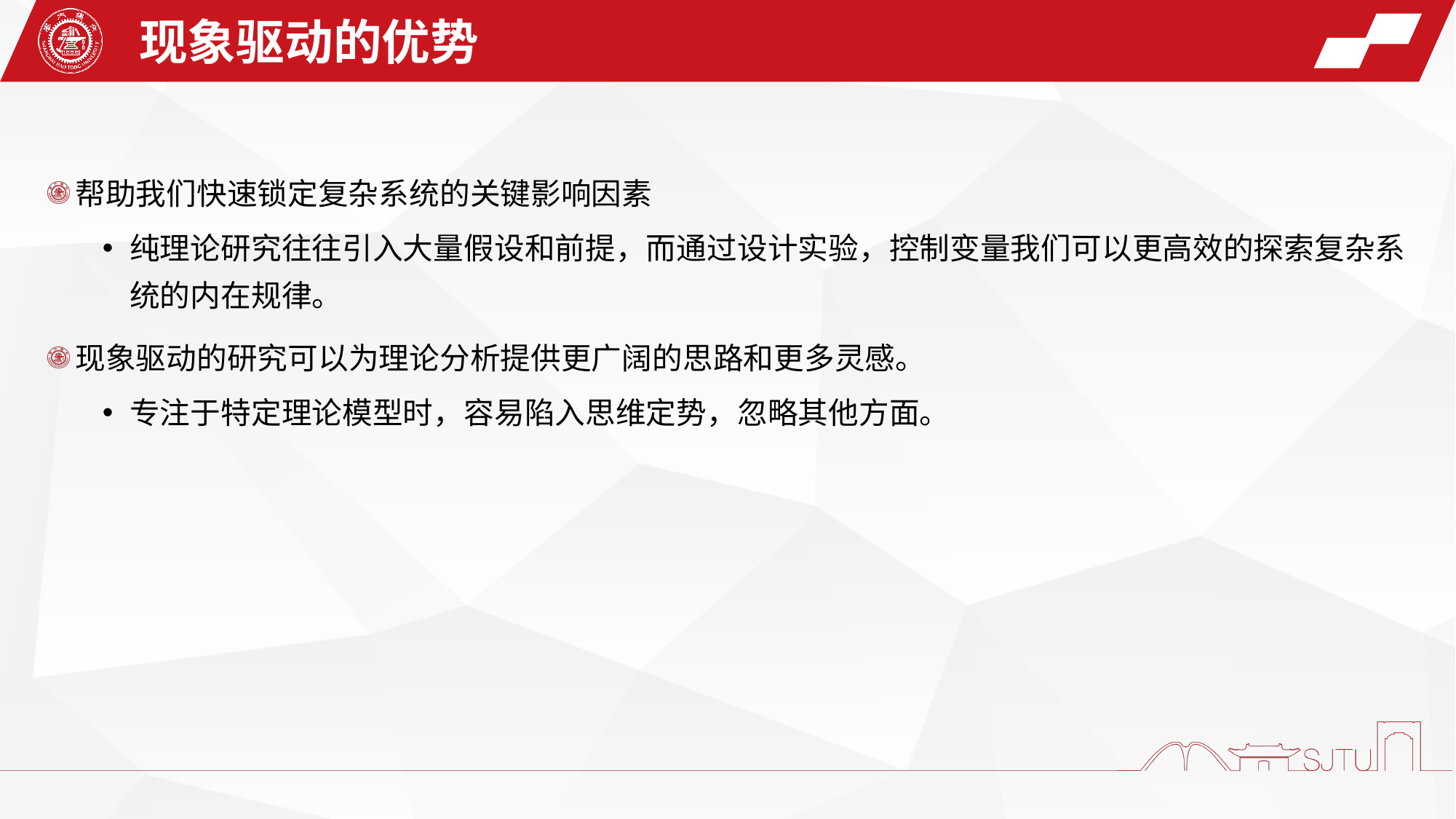

现象驱动的优势
帮助我们快速锁定复杂系统的关键影响因素
纯理论研究往往引入大量假设和前提，而通过设计实验，控制变量我们可以更高效的探索复杂系统的内在规律。
现象驱动的研究可以为理论分析提供更广阔的思路和更多灵感。
专注于特定理论模型时，容易陷入思维定势，忽略其他方面。